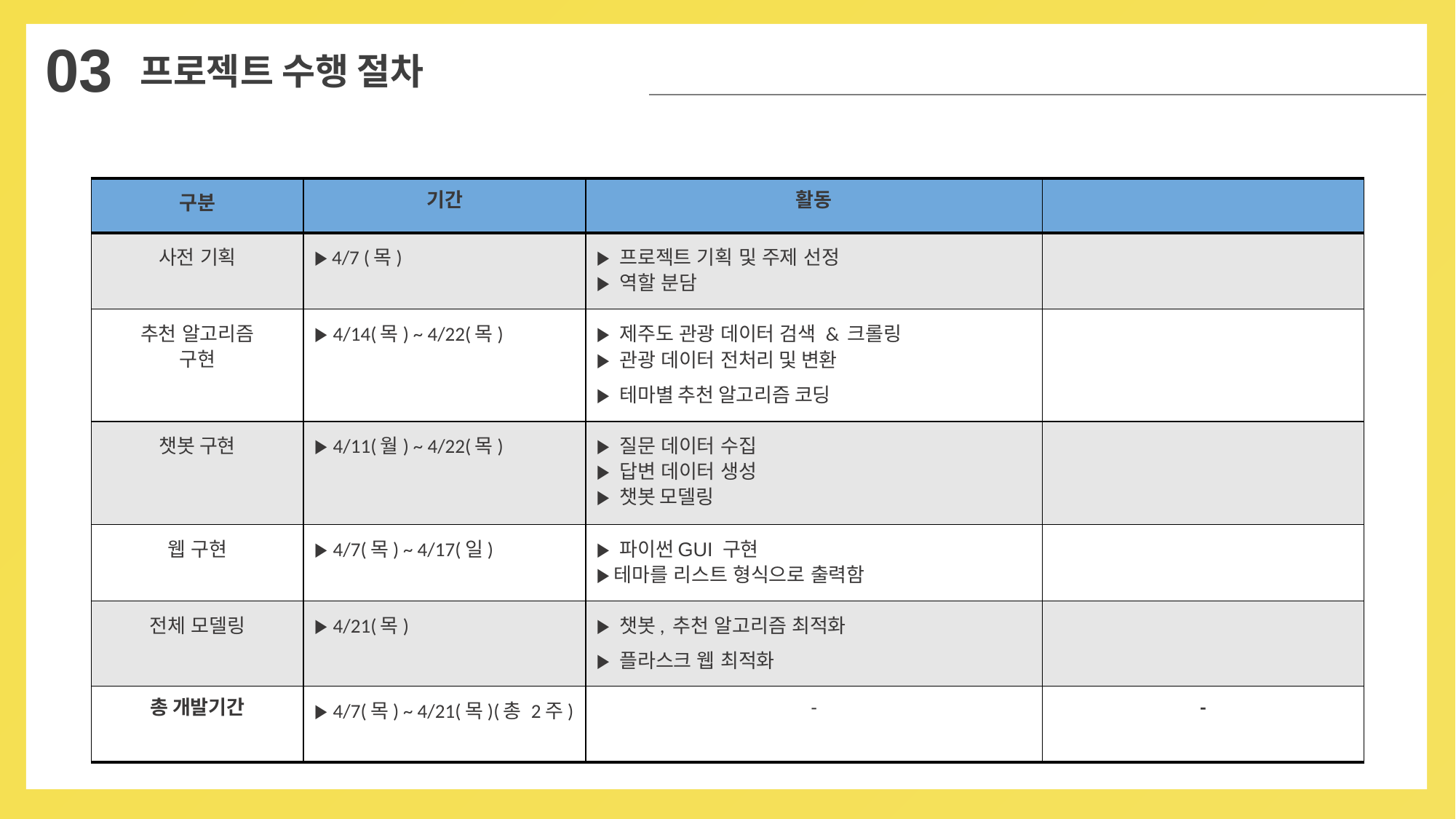

03
프로젝트 수행 절차
| 구분 | 기간 | 활동 |  |
| --- | --- | --- | --- |
| 사전 기획 | ▶ 4/7 (목) | ▶ 프로젝트 기획 및 주제 선정 ▶ 역할 분담 |  |
| 추천 알고리즘 구현 | ▶ 4/14(목) ~ 4/22(목) | ▶ 제주도 관광 데이터 검색 & 크롤링 ▶ 관광 데이터 전처리 및 변환 ▶ 테마별 추천 알고리즘 코딩 |  |
| 챗봇 구현 | ▶ 4/11(월) ~ 4/22(목) | ▶ 질문 데이터 수집 ▶ 답변 데이터 생성 ▶ 챗봇 모델링 |  |
| 웹 구현 | ▶ 4/7(목) ~ 4/17(일) | ▶ 파이썬GUI 구현 ▶테마를 리스트 형식으로 출력함 |  |
| 전체 모델링 | ▶ 4/21(목) | ▶ 챗봇, 추천 알고리즘 최적화 ▶ 플라스크 웹 최적화 |  |
| 총 개발기간 | ▶ 4/7(목) ~ 4/21(목)(총 2주) | - | - |